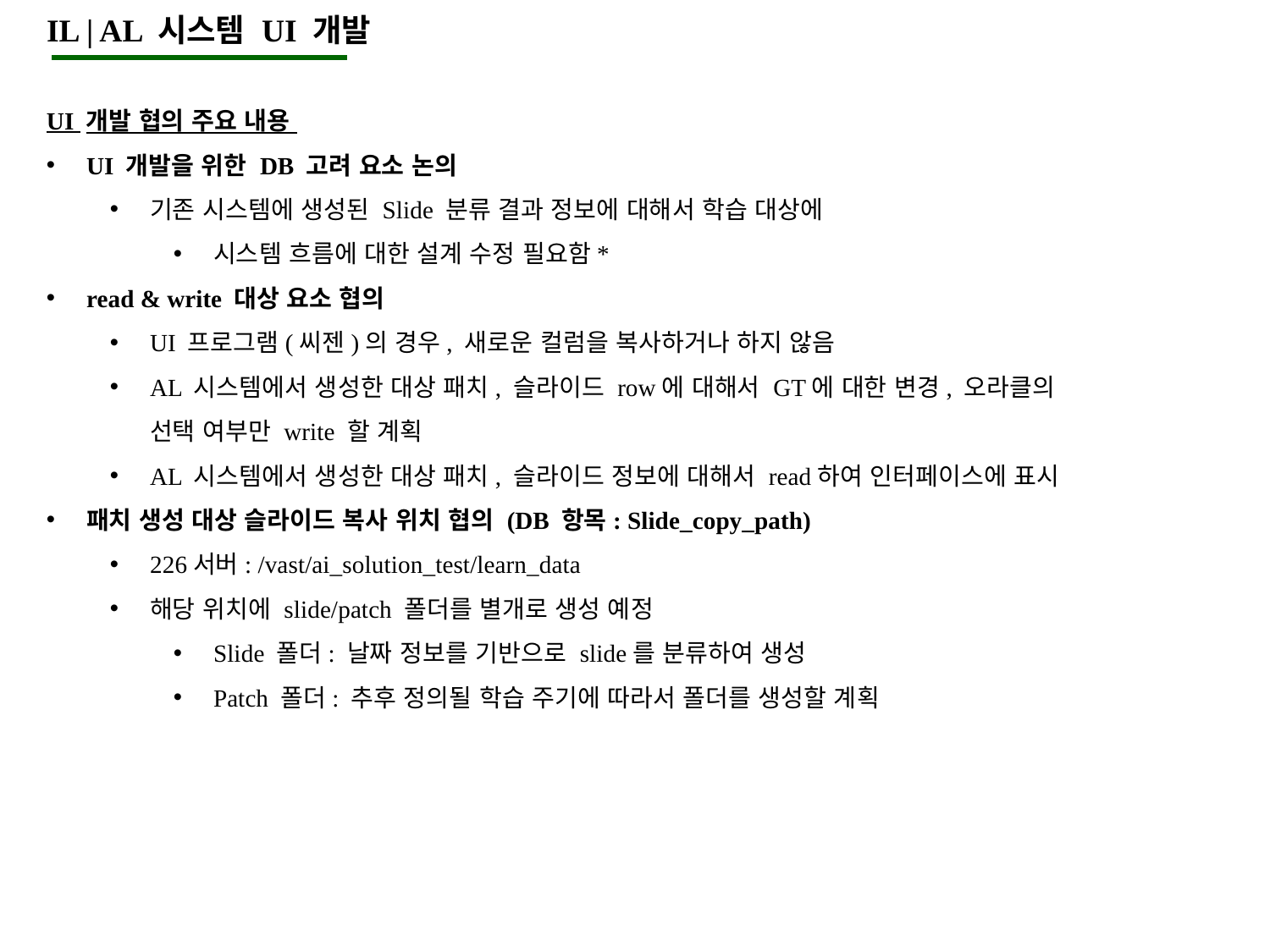

IL | AL 시스템 UI 개발
UI 개발 협의 주요 내용
UI 개발을 위한 DB 고려 요소 논의
기존 시스템에 생성된 Slide 분류 결과 정보에 대해서 학습 대상에
시스템 흐름에 대한 설계 수정 필요함*
read & write 대상 요소 협의
UI 프로그램(씨젠)의 경우, 새로운 컬럼을 복사하거나 하지 않음
AL 시스템에서 생성한 대상 패치, 슬라이드 row에 대해서 GT에 대한 변경, 오라클의 선택 여부만 write 할 계획
AL 시스템에서 생성한 대상 패치, 슬라이드 정보에 대해서 read하여 인터페이스에 표시
패치 생성 대상 슬라이드 복사 위치 협의 (DB 항목: Slide_copy_path)
226서버: /vast/ai_solution_test/learn_data
해당 위치에 slide/patch 폴더를 별개로 생성 예정
Slide 폴더: 날짜 정보를 기반으로 slide를 분류하여 생성
Patch 폴더: 추후 정의될 학습 주기에 따라서 폴더를 생성할 계획